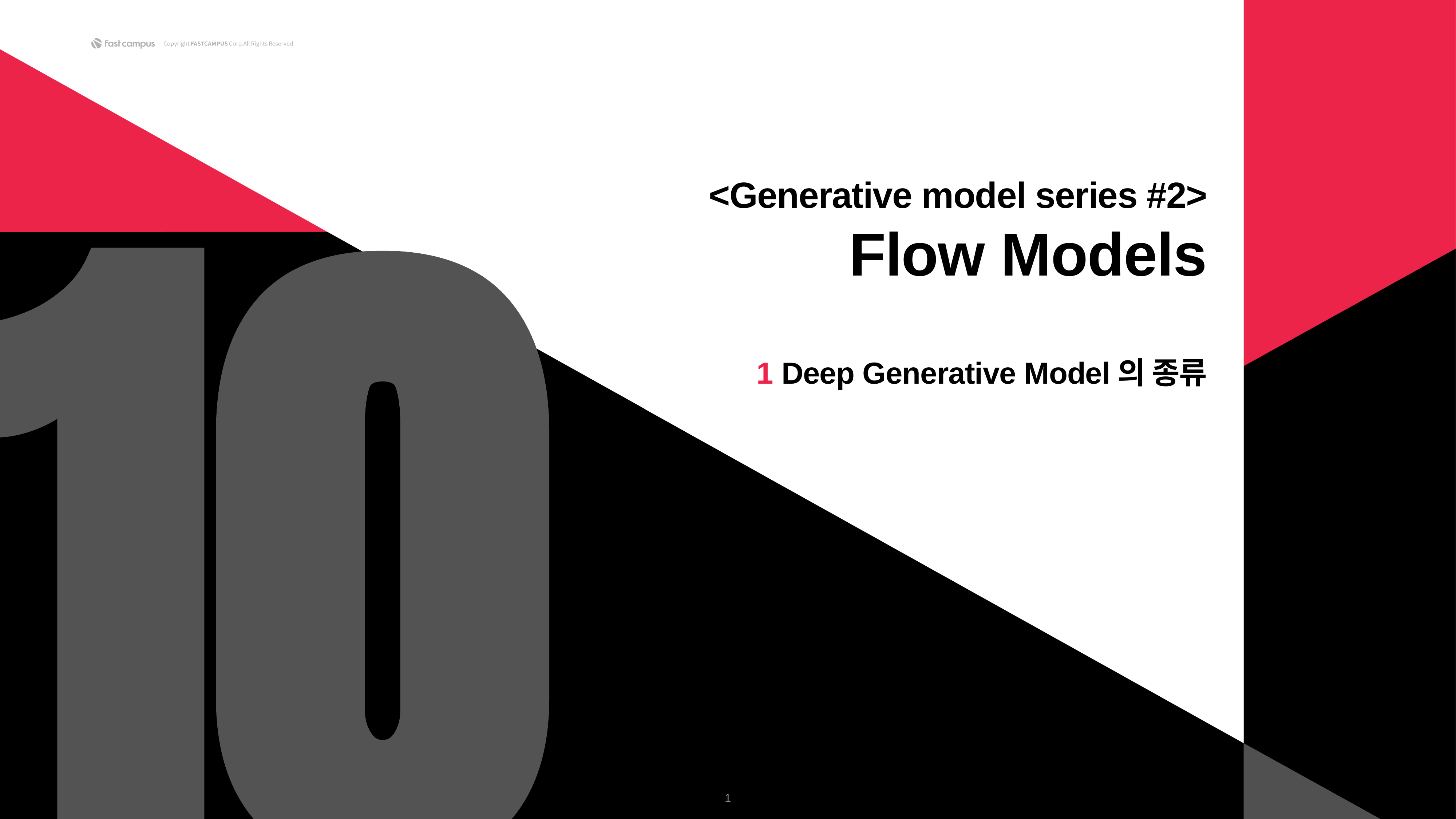

1
0
<Generative model series #2>
Flow Models

1 Deep Generative Model의 종류

1